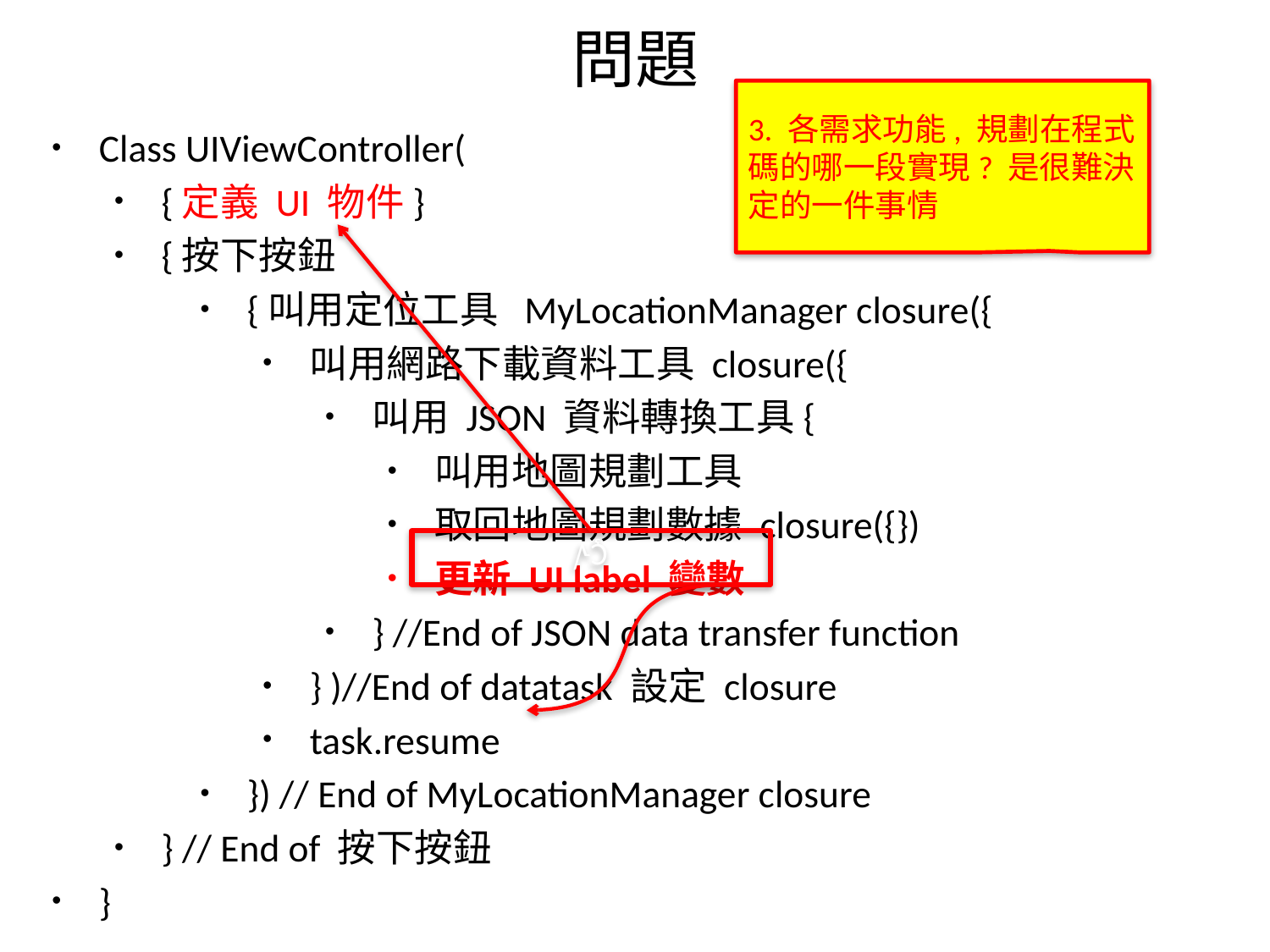

# 問題
3. 各需求功能, 規劃在程式碼的哪一段實現? 是很難決定的一件事情
Class UIViewController(
{定義 UI 物件}
{按下按鈕
{叫用定位工具  MyLocationManager closure({
叫用網路下載資料工具 closure({
叫用 JSON 資料轉換工具{
叫用地圖規劃工具
取回地圖規劃數據 closure({})
更新 UI label 變數
} //End of JSON data transfer function
} )//End of datatask 設定 closure
task.resume
}) // End of MyLocationManager closure
} // End of 按下按鈕
}

Ç√